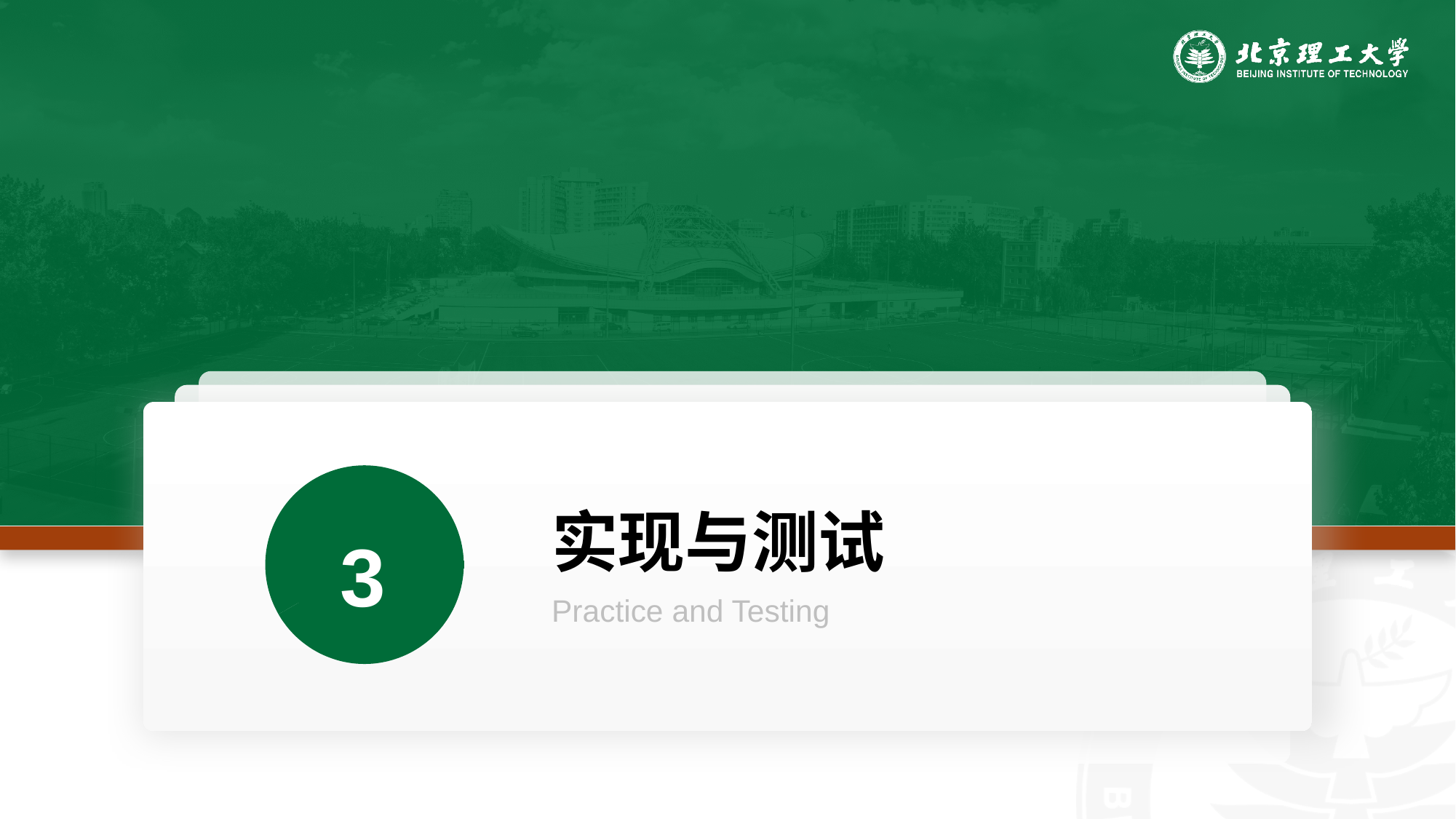

### Chart

| Category | 销售额 |
|---|---|
实现与测试
3
Practice and Testing